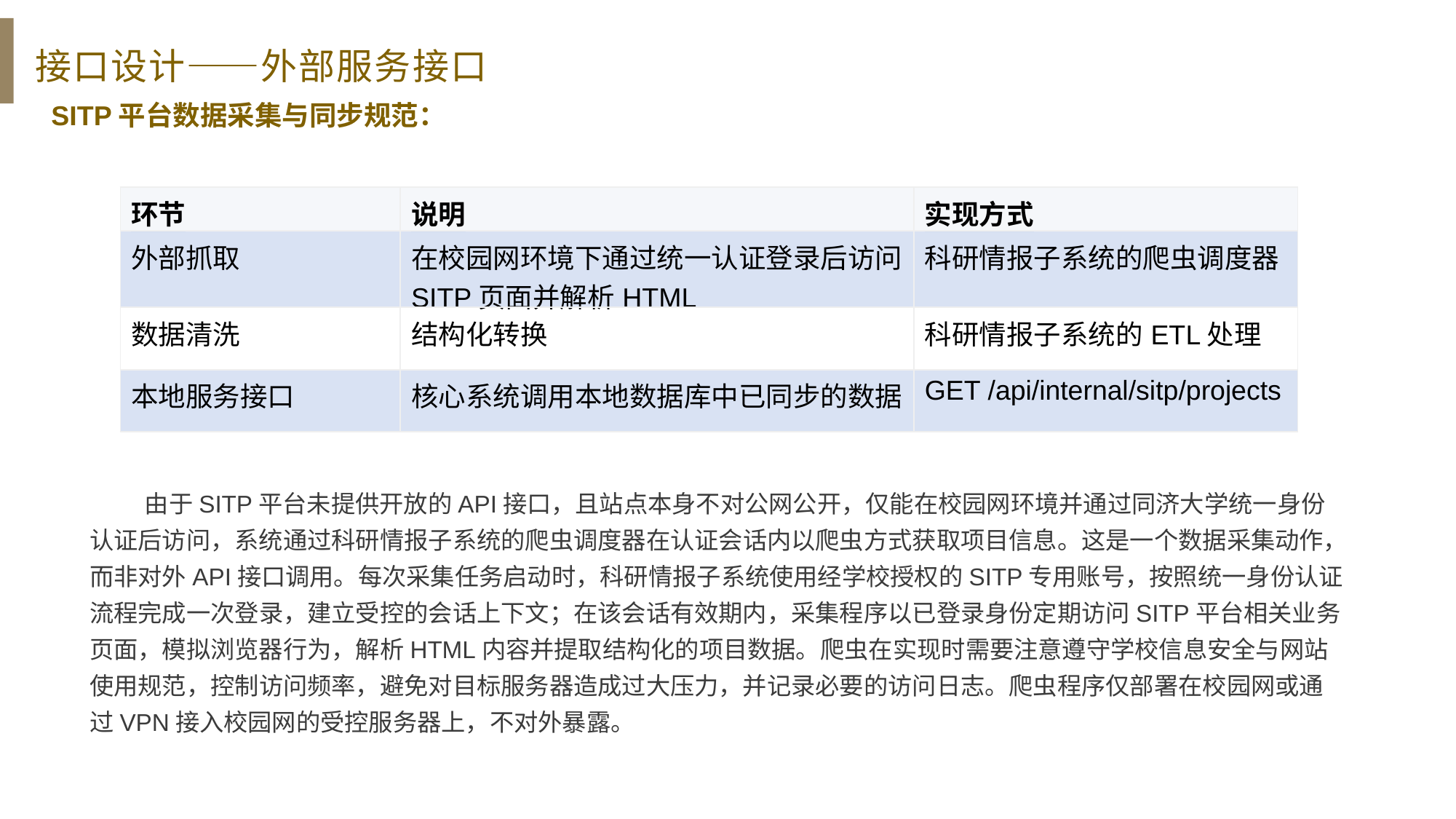

接口设计——外部服务接口
SITP平台数据采集与同步规范：
| 环节 | 说明 | 实现方式 |
| --- | --- | --- |
| 外部抓取 | 在校园网环境下通过统一认证登录后访问SITP页面并解析HTML | 科研情报子系统的爬虫调度器 |
| 数据清洗 | 结构化转换 | 科研情报子系统的ETL处理 |
| 本地服务接口 | 核心系统调用本地数据库中已同步的数据 | GET /api/internal/sitp/projects |
         由于SITP平台未提供开放的API接口，且站点本身不对公网公开，仅能在校园网环境并通过同济大学统一身份认证后访问，系统通过科研情报子系统的爬虫调度器在认证会话内以爬虫方式获取项目信息。这是一个数据采集动作，而非对外API接口调用。每次采集任务启动时，科研情报子系统使用经学校授权的SITP专用账号，按照统一身份认证流程完成一次登录，建立受控的会话上下文；在该会话有效期内，采集程序以已登录身份定期访问SITP平台相关业务页面，模拟浏览器行为，解析HTML内容并提取结构化的项目数据。爬虫在实现时需要注意遵守学校信息安全与网站使用规范，控制访问频率，避免对目标服务器造成过大压力，并记录必要的访问日志。爬虫程序仅部署在校园网或通过VPN接入校园网的受控服务器上，不对外暴露。